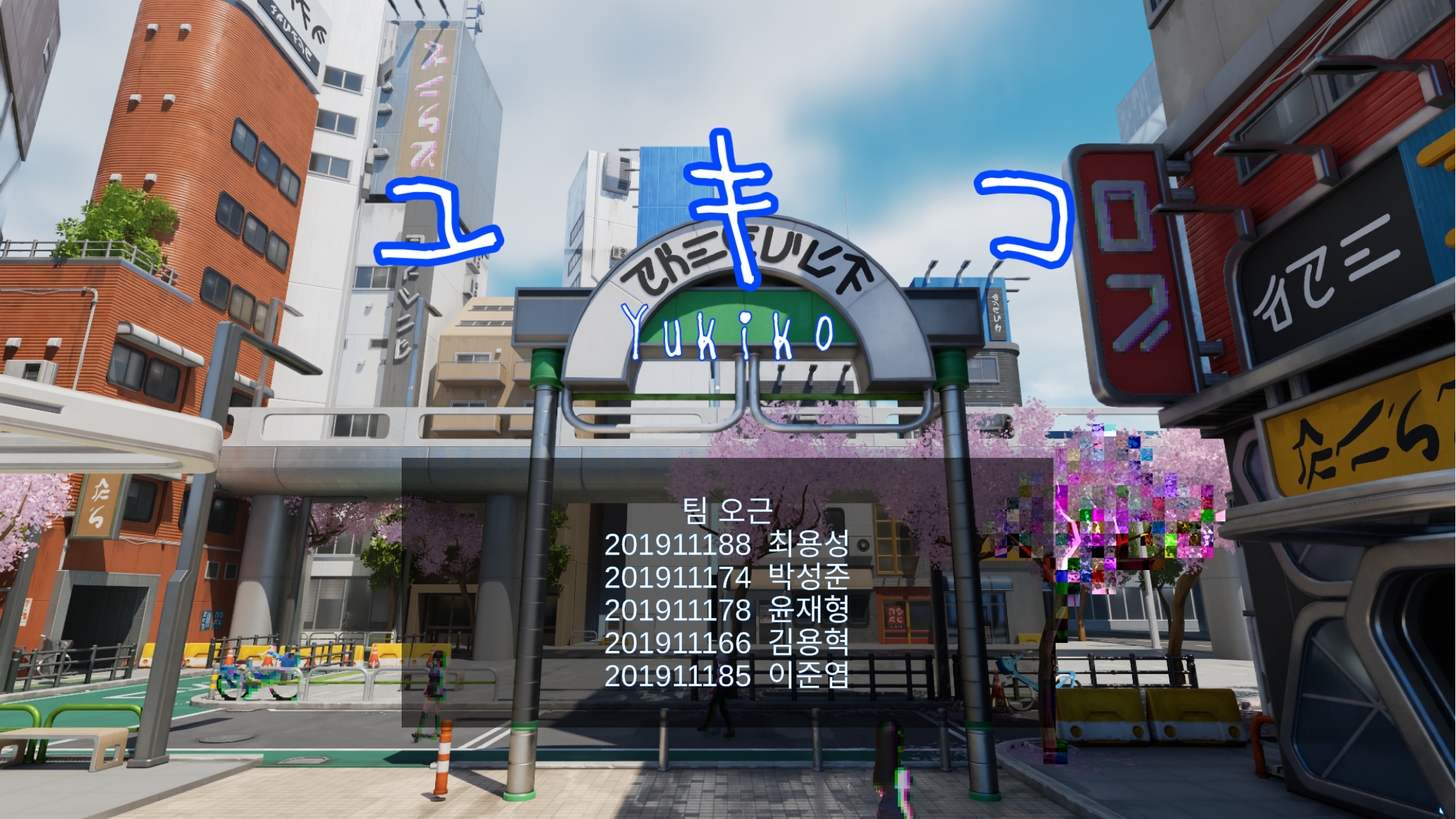

# 팀 오근 201911188 최용성 201911174 박성준 201911178 윤재형 201911166 김용혁 201911185 이준엽